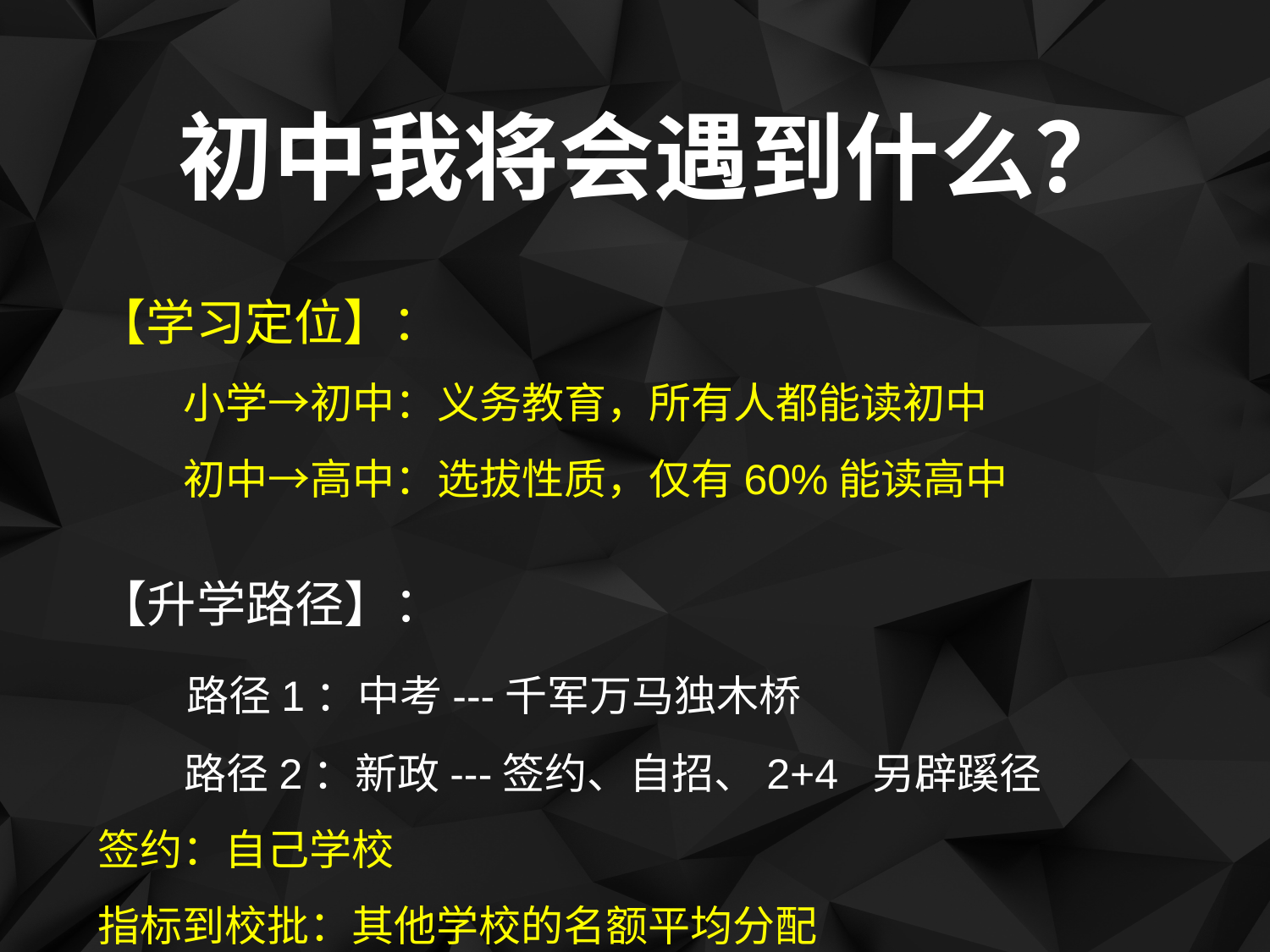

初中我将会遇到什么？
【学习定位】：
        小学→初中：义务教育，所有人都能读初中
        初中→高中：选拔性质，仅有60%能读高中
【升学路径】：
       路径1：中考---千军万马独木桥
        路径2：新政---签约、自招、2+4  另辟蹊径
签约：自己学校
指标到校批：其他学校的名额平均分配